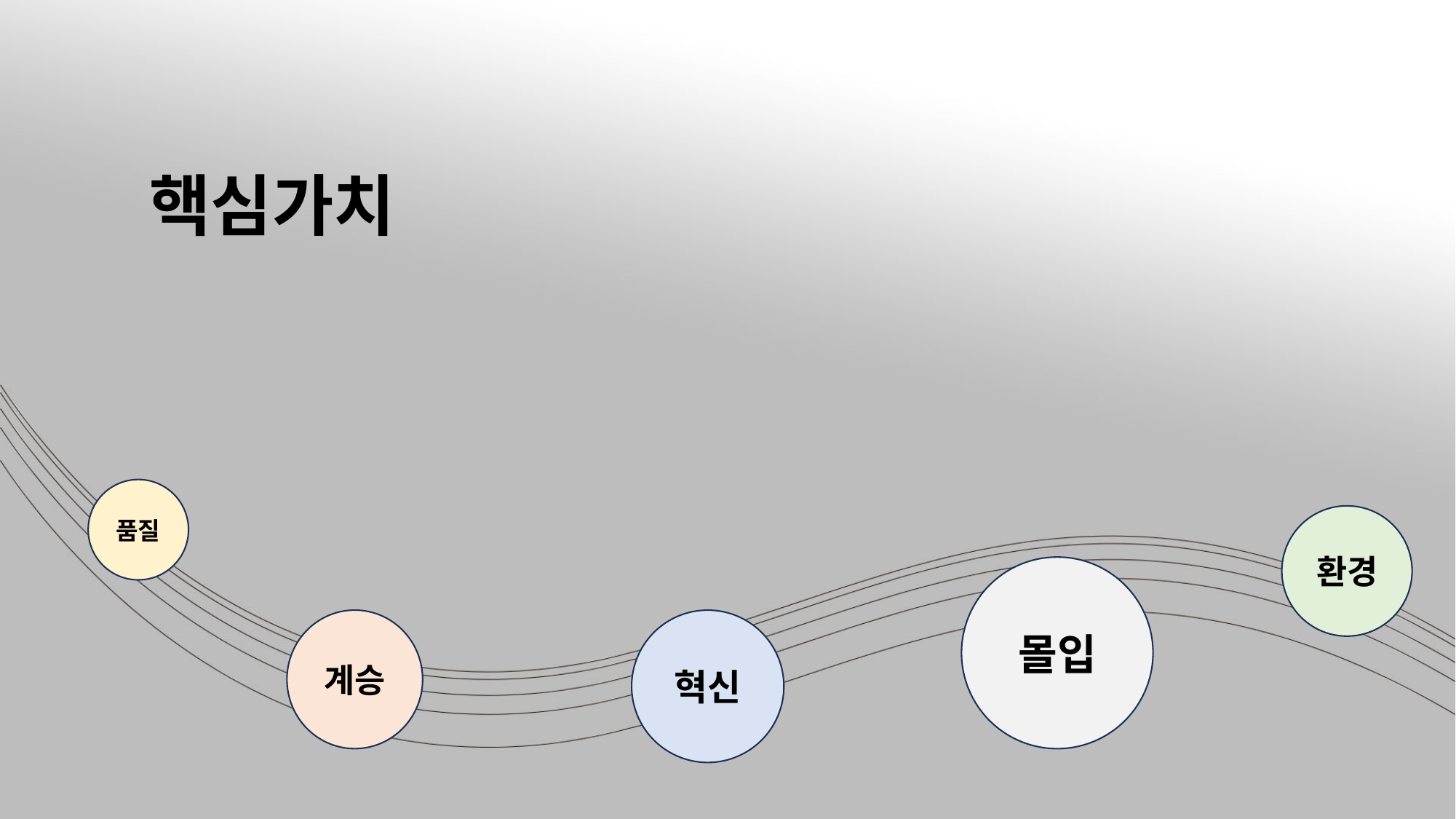

# 핵심가치
품질
환경
몰입
계승
혁신